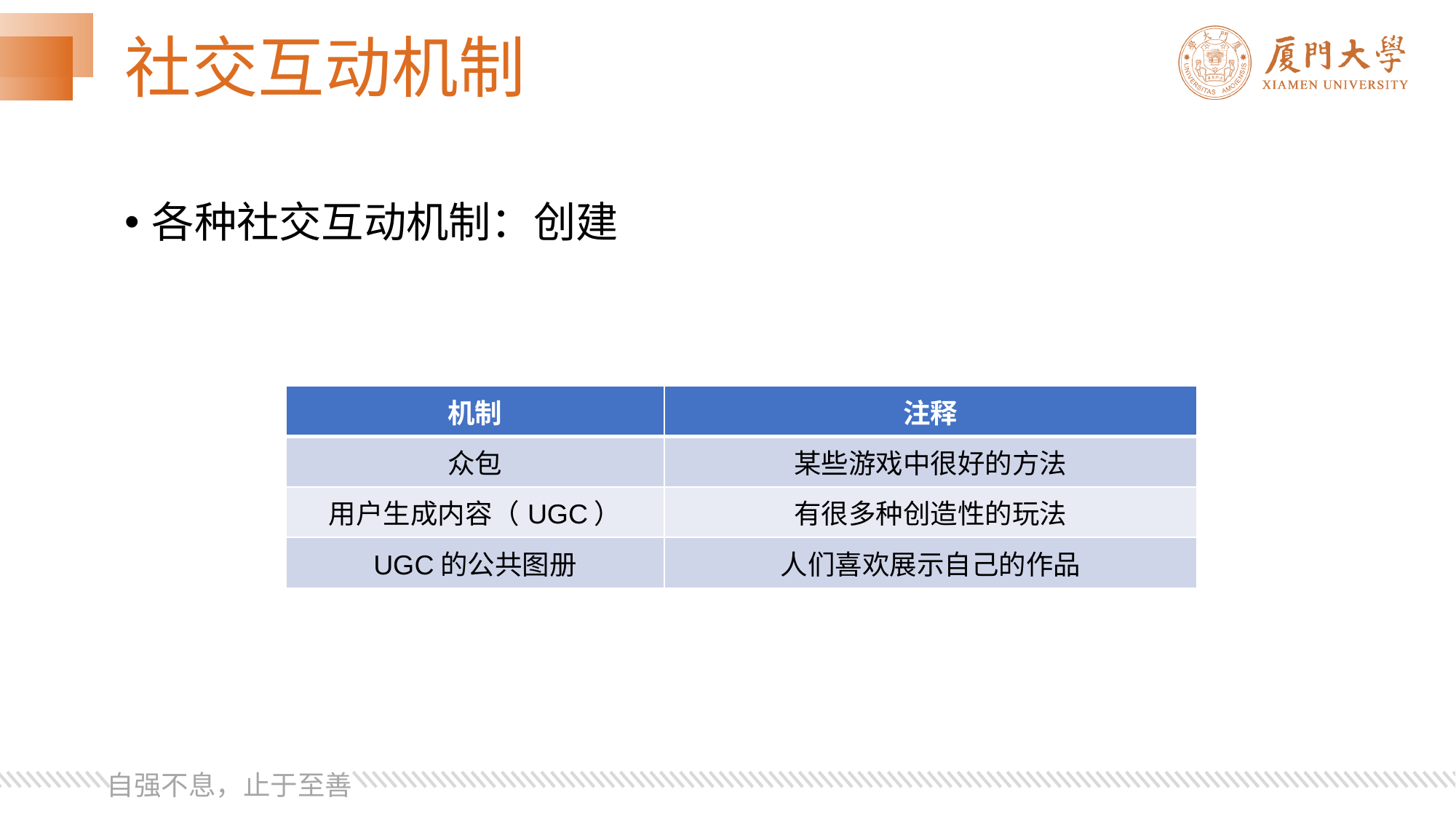

# 社交互动机制
各种社交互动机制：创建

| 机制 | 注释 |
| --- | --- |
| 众包 | 某些游戏中很好的方法 |
| 用户生成内容（UGC） | 有很多种创造性的玩法 |
| UGC的公共图册 | 人们喜欢展示自己的作品 |